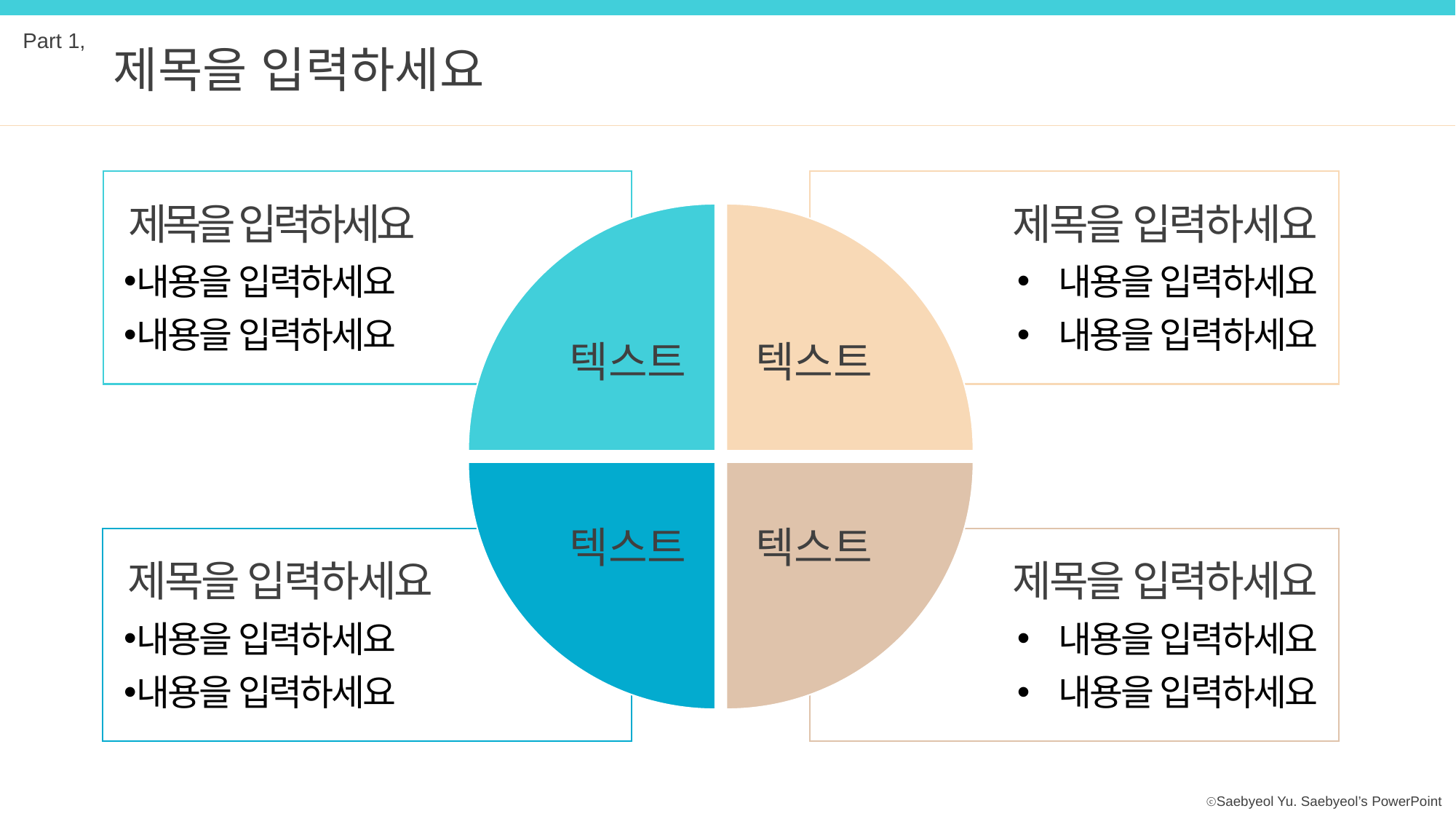

Part 1,
제목을 입력하세요
제목을 입력하세요
내용을 입력하세요
내용을 입력하세요
제목을 입력하세요
내용을 입력하세요
내용을 입력하세요
텍스트
텍스트
텍스트
텍스트
제목을 입력하세요
내용을 입력하세요
내용을 입력하세요
제목을 입력하세요
내용을 입력하세요
내용을 입력하세요